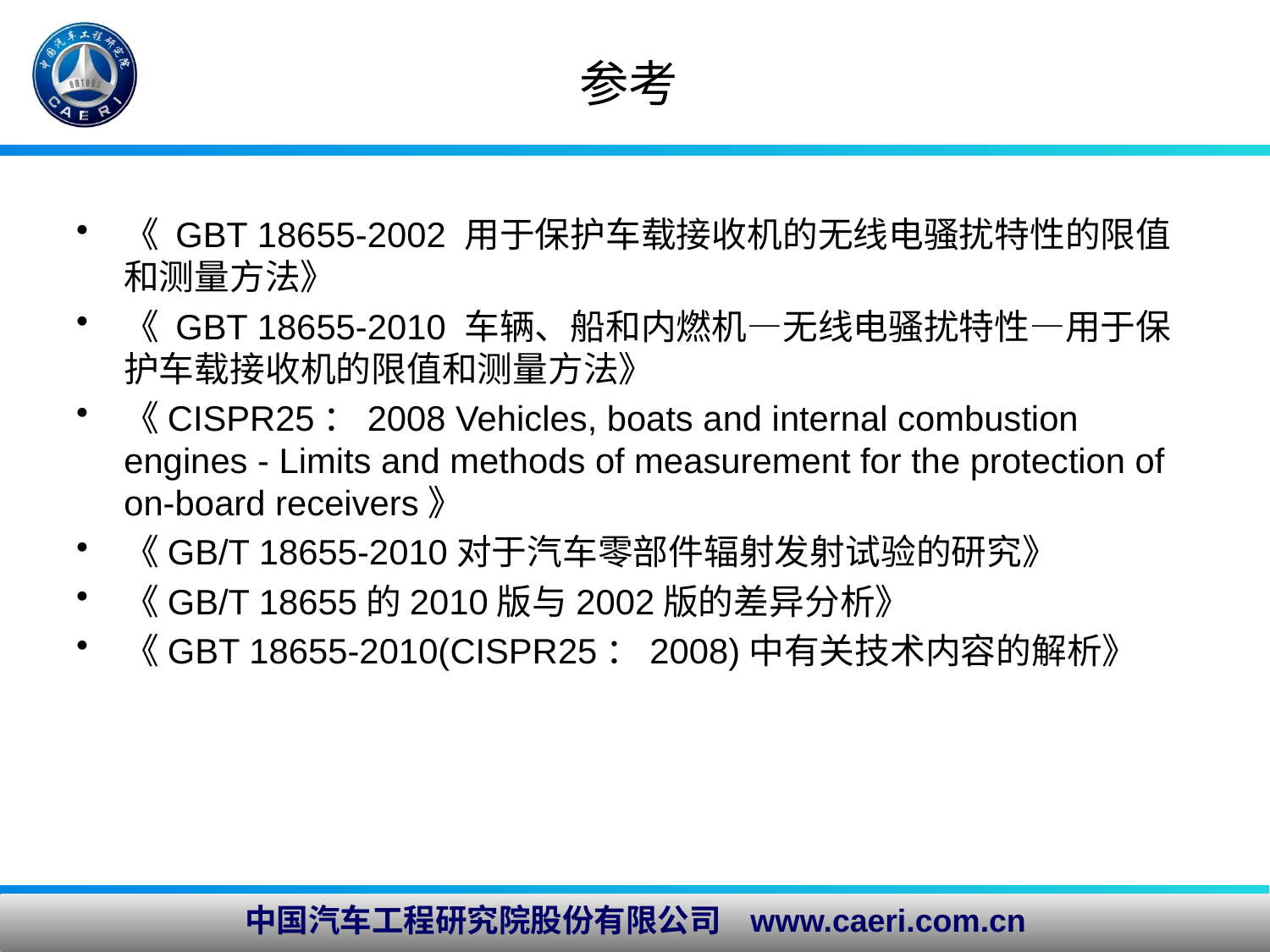

参考
《 GBT 18655-2002 用于保护车载接收机的无线电骚扰特性的限值和测量方法》
《 GBT 18655-2010 车辆、船和内燃机—无线电骚扰特性—用于保护车载接收机的限值和测量方法》
《CISPR25：2008 Vehicles, boats and internal combustion engines - Limits and methods of measurement for the protection of on-board receivers》
《GB/T 18655-2010对于汽车零部件辐射发射试验的研究》
《GB/T 18655的2010版与2002版的差异分析》
《GBT 18655-2010(CISPR25：2008)中有关技术内容的解析》